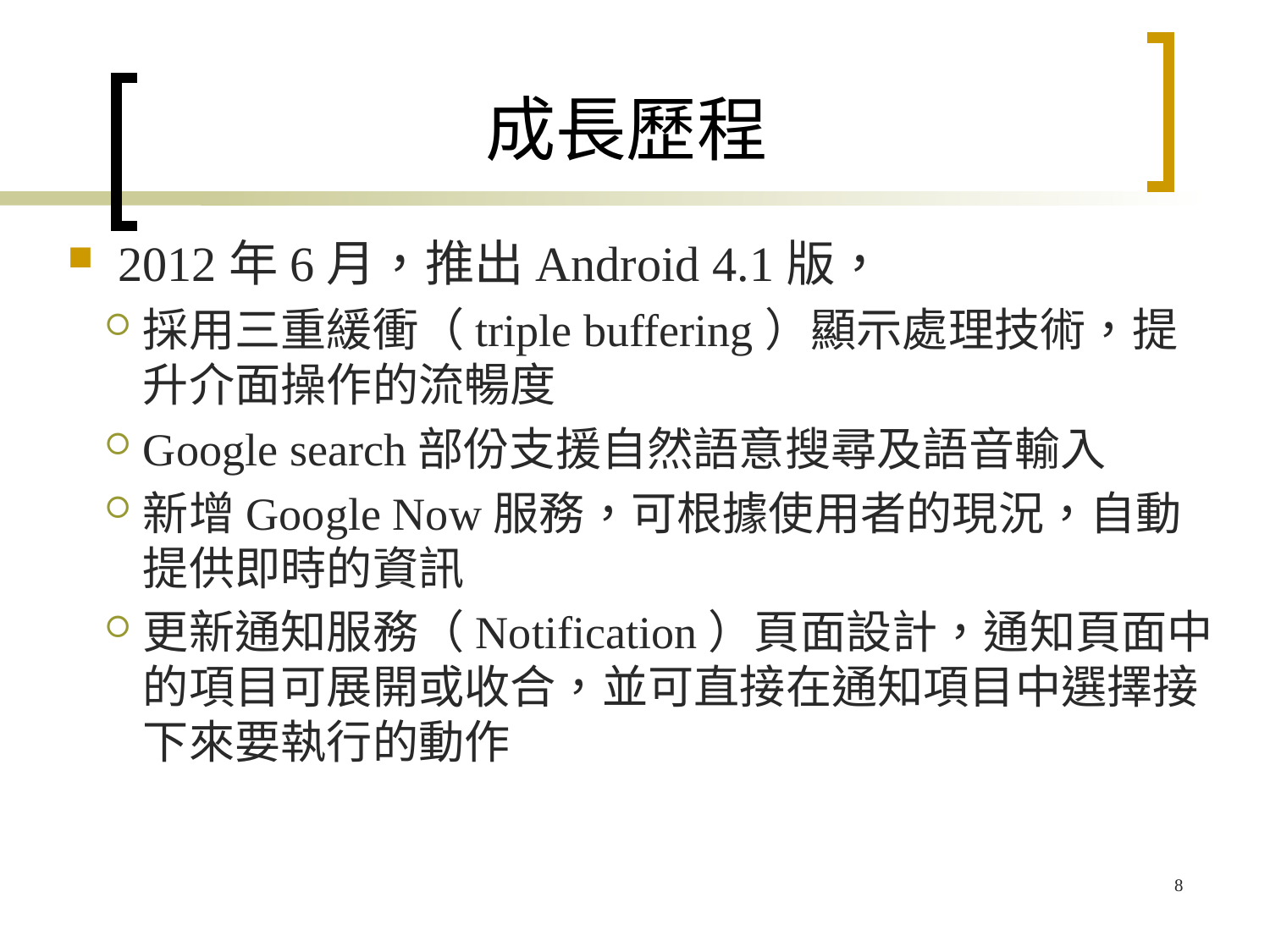

# 成長歷程
2012年6月，推出Android 4.1版，
採用三重緩衝（triple buffering）顯示處理技術，提升介面操作的流暢度
Google search部份支援自然語意搜尋及語音輸入
新增Google Now服務，可根據使用者的現況，自動提供即時的資訊
更新通知服務（Notification）頁面設計，通知頁面中的項目可展開或收合，並可直接在通知項目中選擇接下來要執行的動作
8